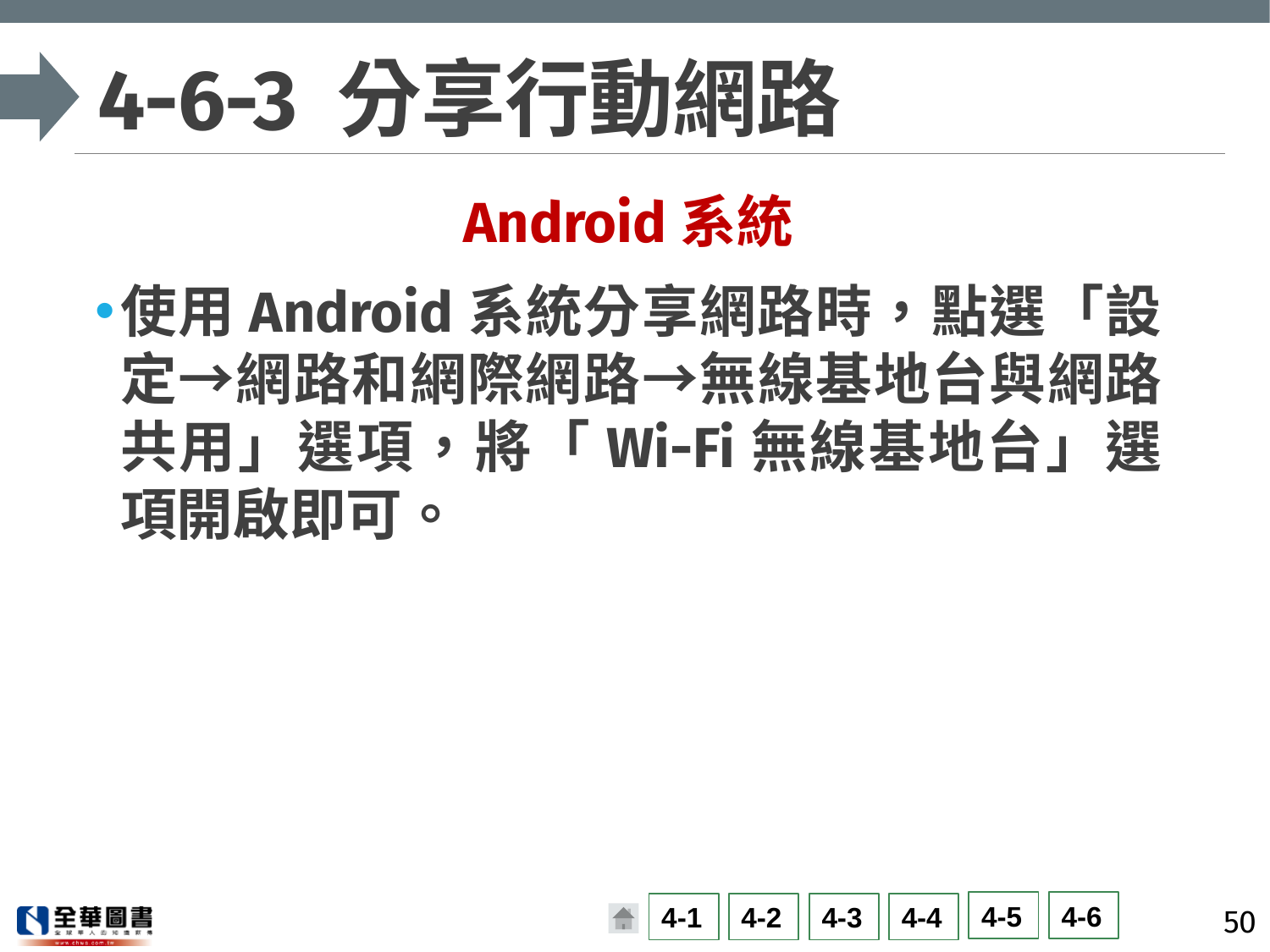

# 4-6-3 分享行動網路
Android系統
使用Android系統分享網路時，點選「設定→網路和網際網路→無線基地台與網路共用」選項，將「Wi-Fi無線基地台」選項開啟即可。
50